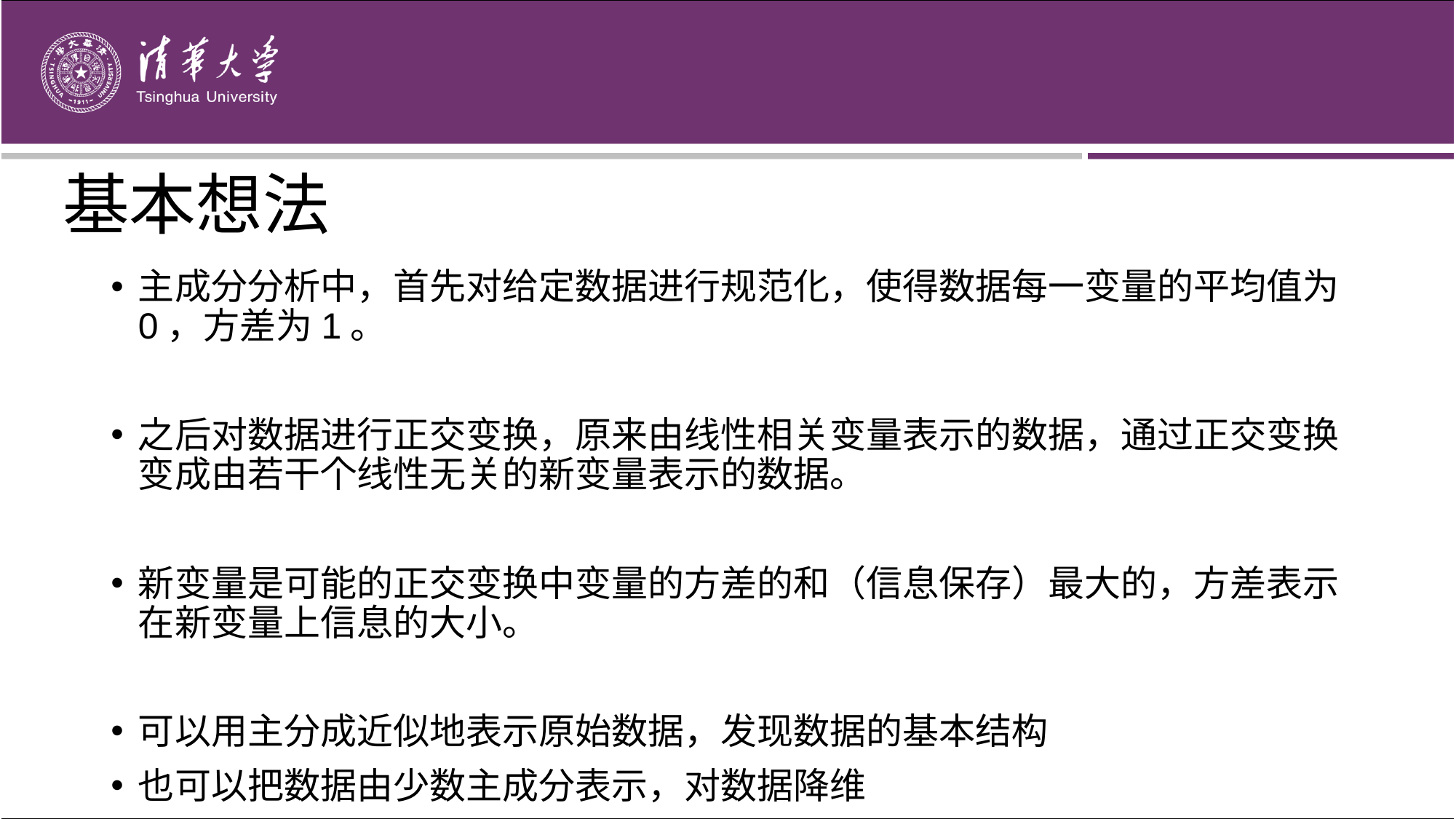

# 基本想法
主成分分析中，首先对给定数据进行规范化，使得数据每一变量的平均值为0，方差为1。

之后对数据进行正交变换，原来由线性相关变量表示的数据，通过正交变换变成由若干个线性无关的新变量表示的数据。

新变量是可能的正交变换中变量的方差的和（信息保存）最大的，方差表示在新变量上信息的大小。

可以用主分成近似地表示原始数据，发现数据的基本结构
也可以把数据由少数主成分表示，对数据降维